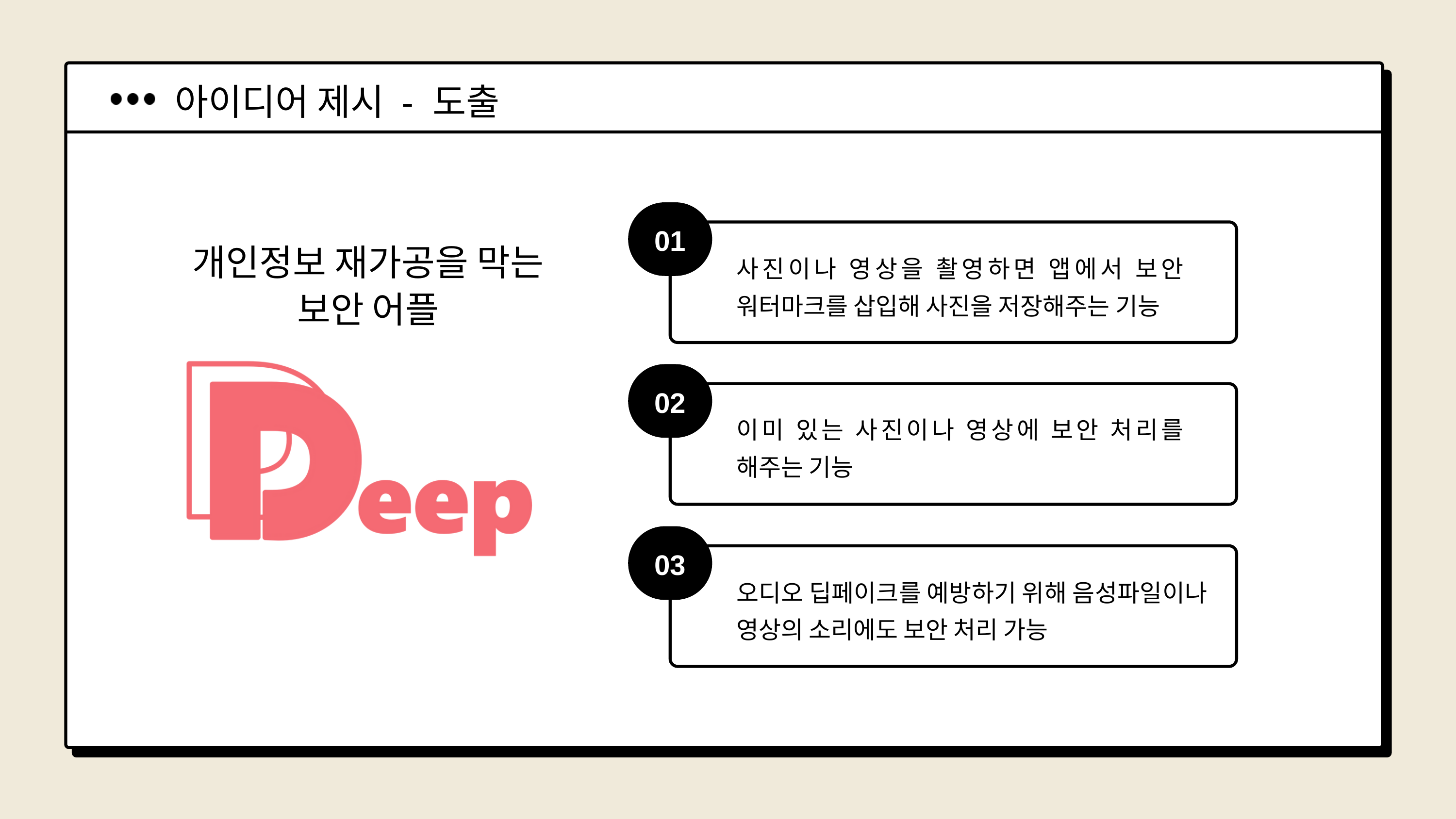

아이디어 제시 - 도출

01

개인정보 재가공을 막는
보안 어플
사진이나 영상을 촬영하면 앱에서 보안 워터마크를 삽입해 사진을 저장해주는 기능

02

이미 있는 사진이나 영상에 보안 처리를 해주는 기능

03

오디오 딥페이크를 예방하기 위해 음성파일이나 영상의 소리에도 보안 처리 가능